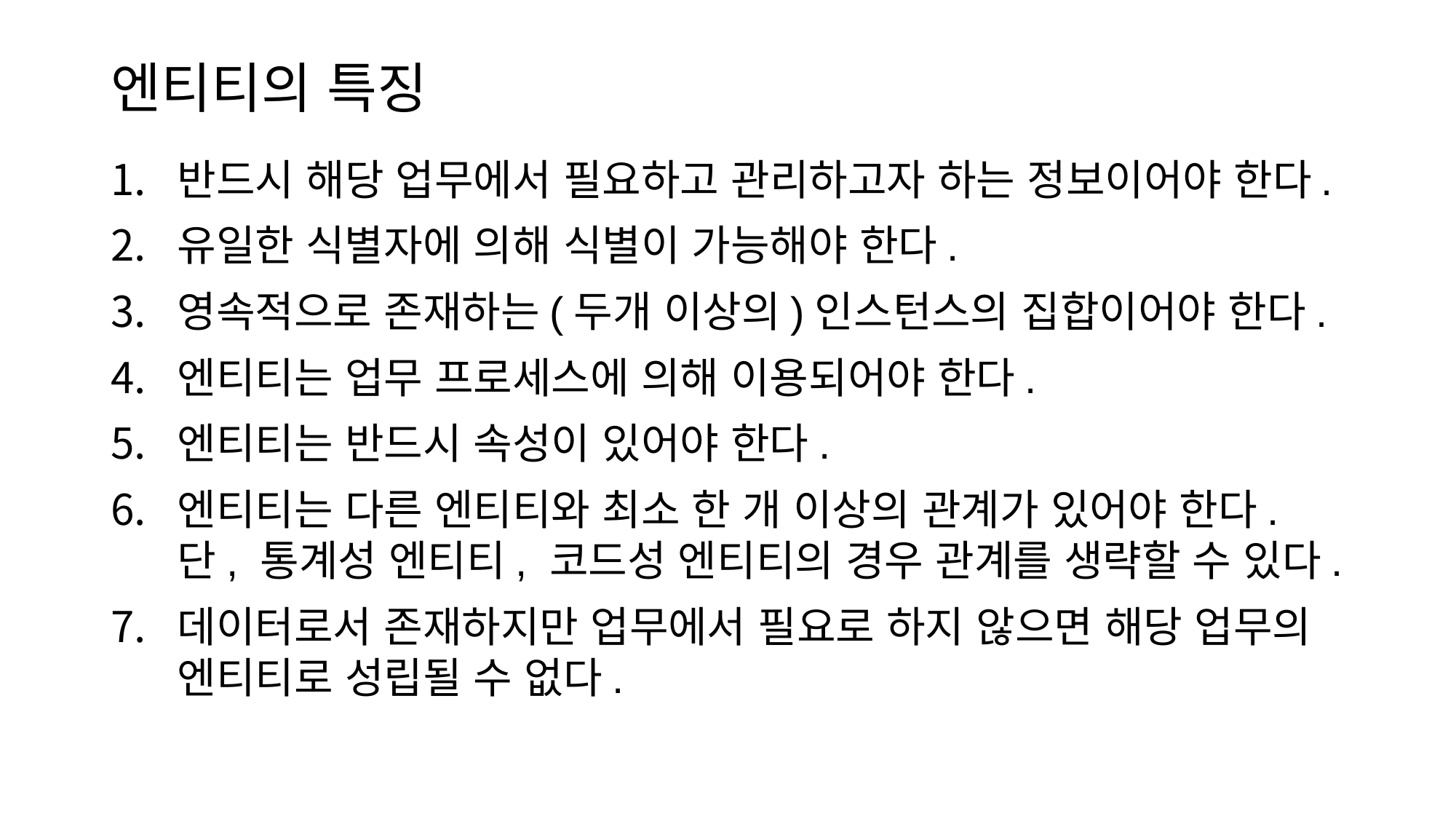

# 엔티티의 특징
반드시 해당 업무에서 필요하고 관리하고자 하는 정보이어야 한다.
유일한 식별자에 의해 식별이 가능해야 한다.
영속적으로 존재하는(두개 이상의)인스턴스의 집합이어야 한다.
엔티티는 업무 프로세스에 의해 이용되어야 한다.
엔티티는 반드시 속성이 있어야 한다.
엔티티는 다른 엔티티와 최소 한 개 이상의 관계가 있어야 한다. 단, 통계성 엔티티, 코드성 엔티티의 경우 관계를 생략할 수 있다.
데이터로서 존재하지만 업무에서 필요로 하지 않으면 해당 업무의 엔티티로 성립될 수 없다.